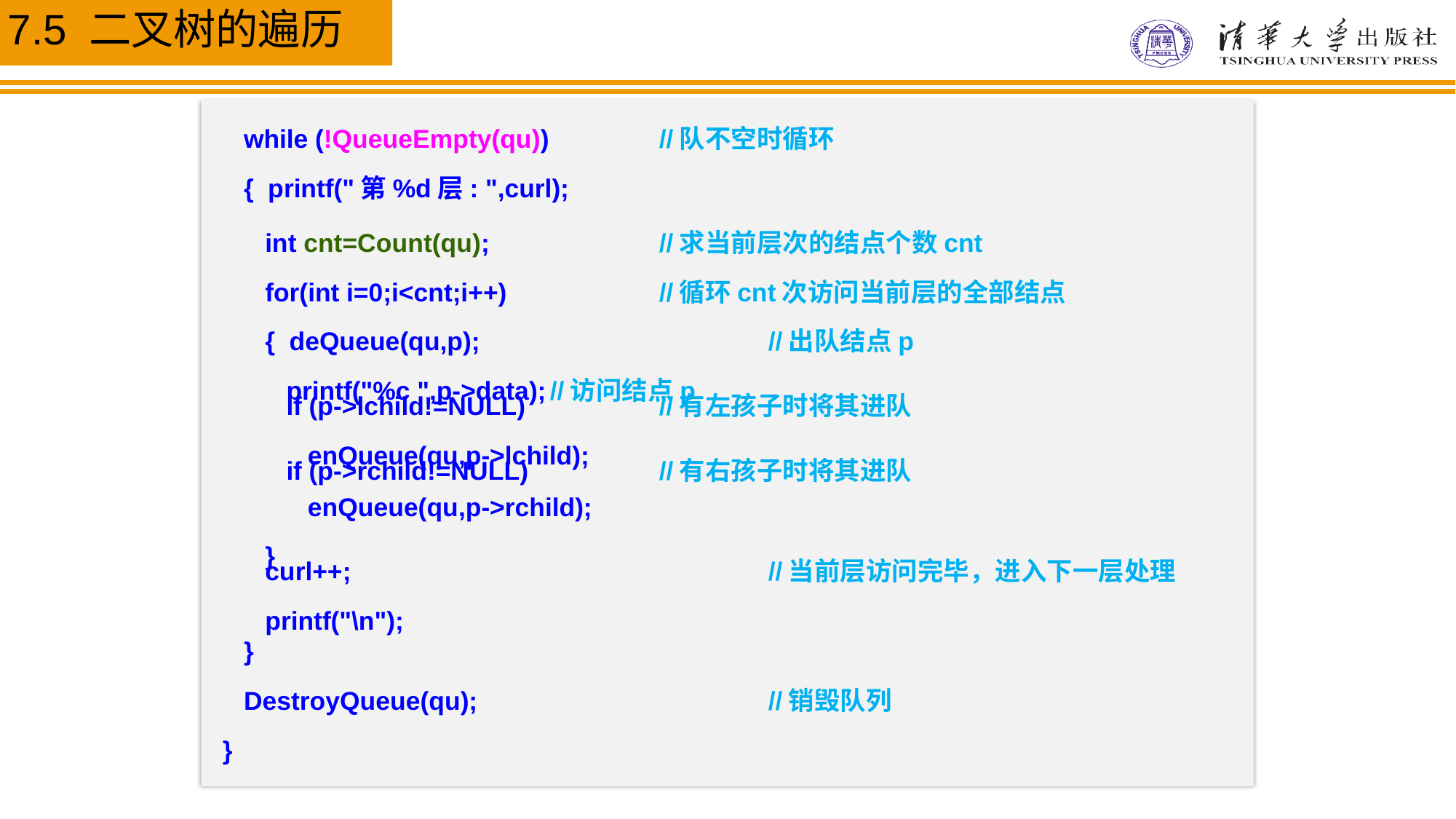

while (!QueueEmpty(qu))		//队不空时循环
   {  printf("第%d层: ",curl);
      int cnt=Count(qu); 		//求当前层次的结点个数cnt
      for(int i=0;i<cnt;i++)		//循环cnt次访问当前层的全部结点
      {  deQueue(qu,p);			//出队结点p
         printf("%c ",p->data);	//访问结点p
         if (p->lchild!=NULL)		//有左孩子时将其进队
            enQueue(qu,p->lchild);
         if (p->rchild!=NULL) 		//有右孩子时将其进队
            enQueue(qu,p->rchild);
      }
      curl++;				//当前层访问完毕，进入下一层处理
      printf("\n");
   }
   DestroyQueue(qu); 			//销毁队列
}